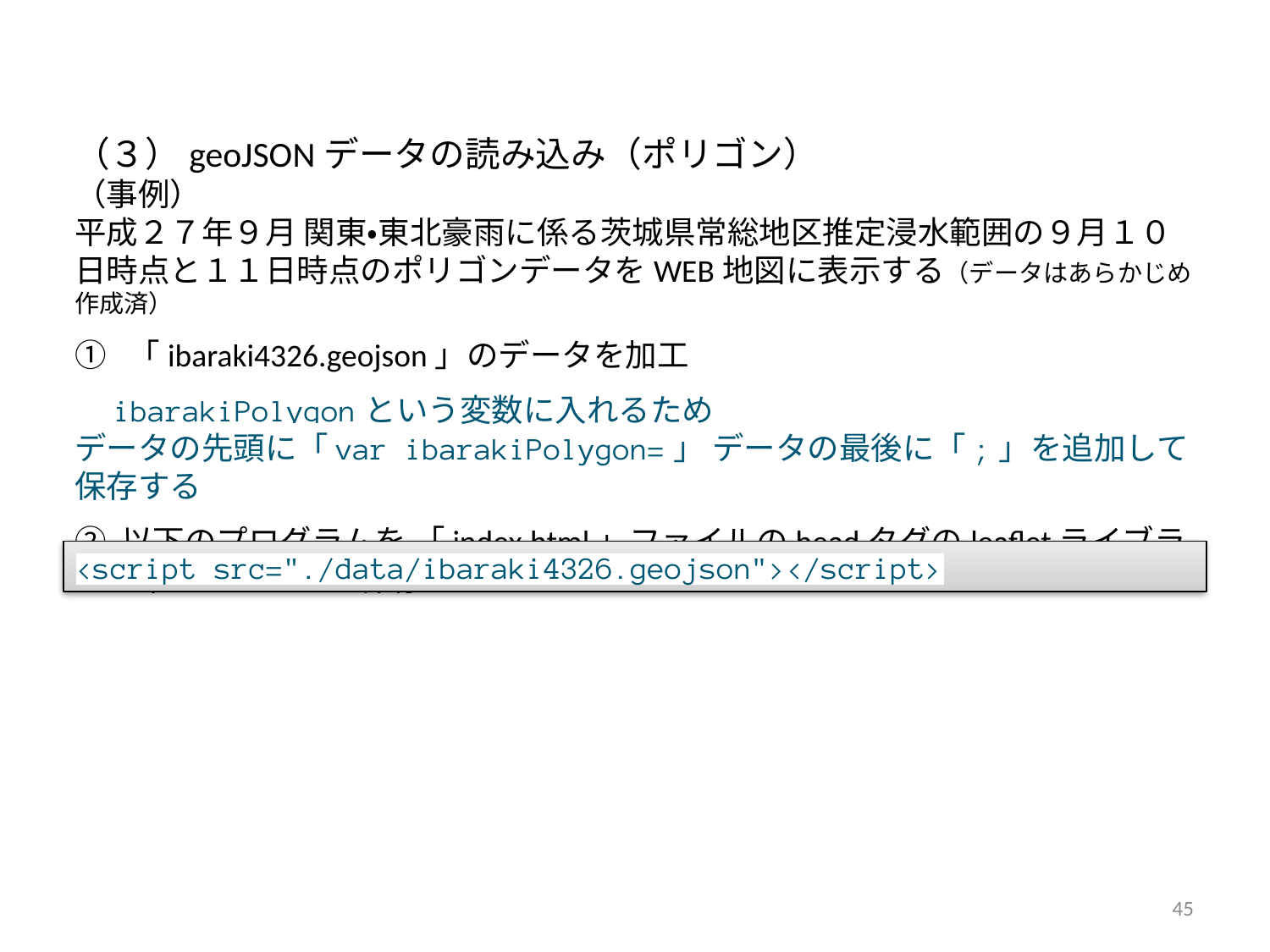

（３）geoJSONデータの読み込み（ポリゴン）
（事例）
平成２７年９月 関東・東北豪雨に係る茨城県常総地区推定浸水範囲の９月１０日時点と１１日時点のポリゴンデータをWEB地図に表示する（データはあらかじめ作成済）

①  「ibaraki4326.geojson」のデータを加工

　ibarakiPolygonという変数に入れるため
データの先頭に「var ibarakiPolygon=」 データの最後に「;」を追加して保存する

② 以下のプログラムを 「index.html」ファイルのheadタグのleafletライブラリの下にコピーして保存
<script src="./data/ibaraki4326.geojson"></script>
45